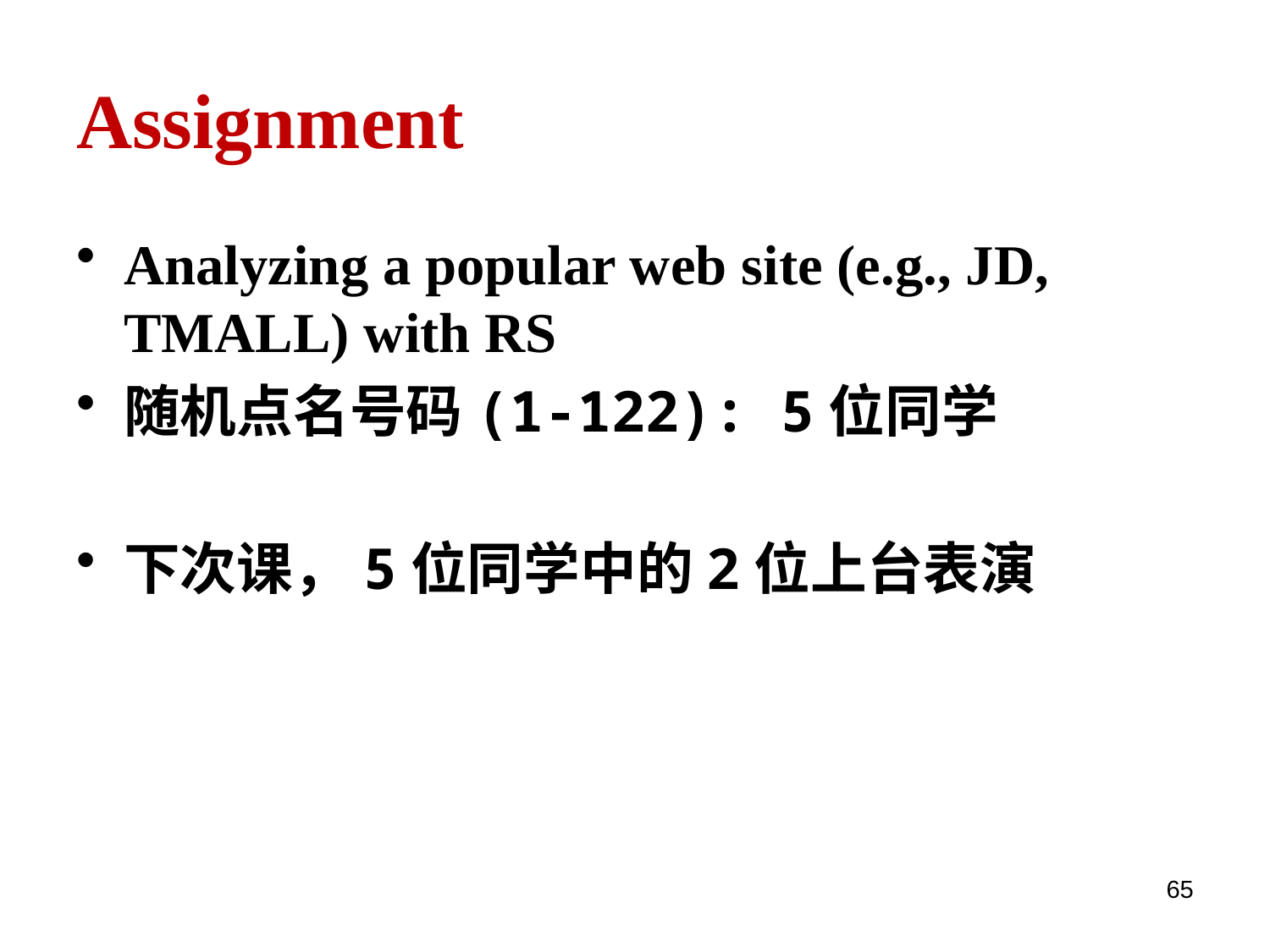

# Assignment
Analyzing a popular web site (e.g., JD, TMALL) with RS
随机点名号码(1-122): 5位同学

下次课，5位同学中的2位上台表演

65